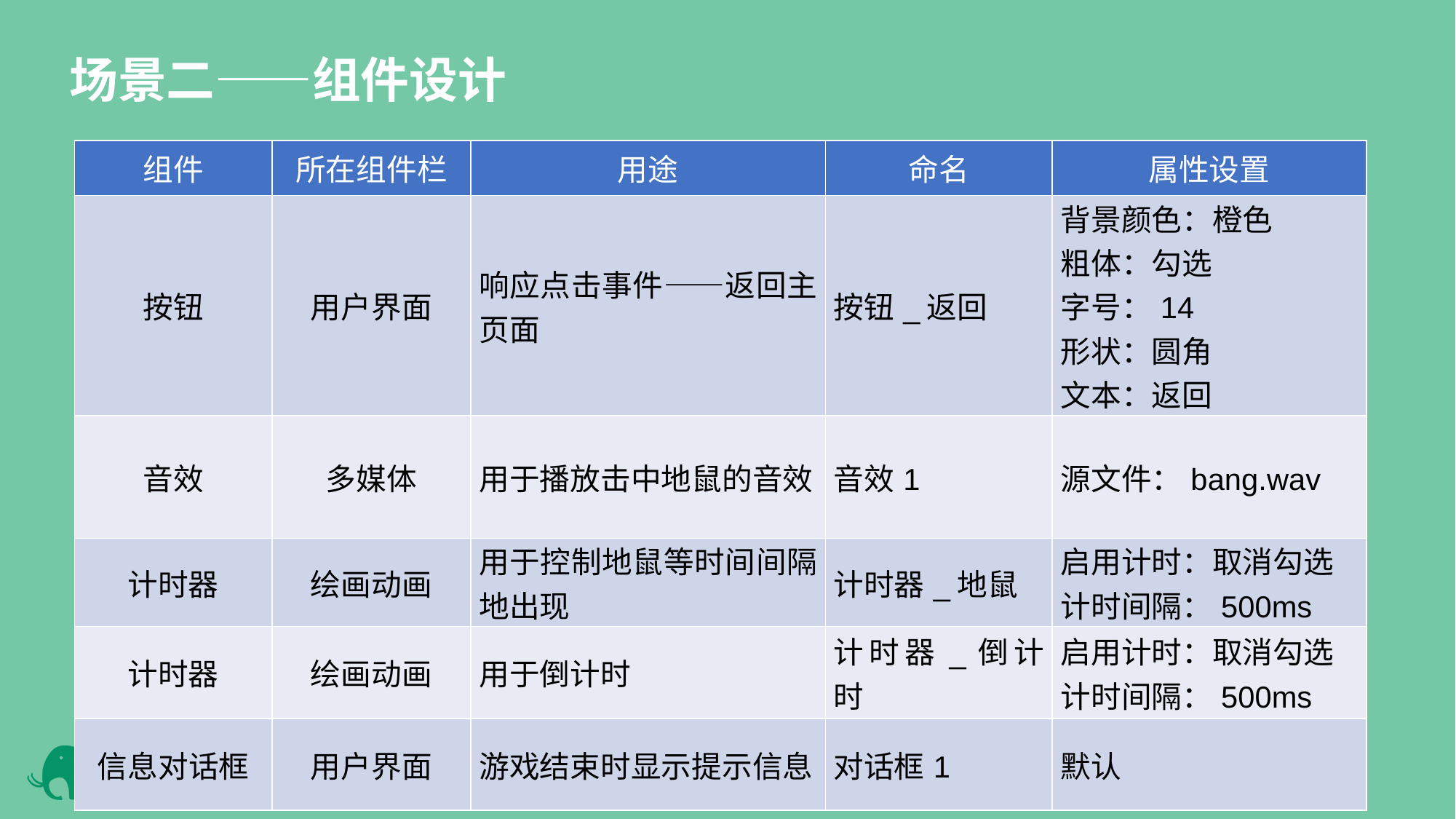

场景二——组件设计

| 组件 | 所在组件栏 | 用途 | 命名 | 属性设置 |
| --- | --- | --- | --- | --- |
| 按钮 | 用户界面 | 响应点击事件——返回主页面 | 按钮\_返回 | 背景颜色：橙色 粗体：勾选 字号：14 形状：圆角 文本：返回 |
| 音效 | 多媒体 | 用于播放击中地鼠的音效 | 音效1 | 源文件：bang.wav |
| 计时器 | 绘画动画 | 用于控制地鼠等时间间隔地出现 | 计时器\_地鼠 | 启用计时：取消勾选 计时间隔：500ms |
| 计时器 | 绘画动画 | 用于倒计时 | 计时器\_倒计时 | 启用计时：取消勾选 计时间隔：500ms |
| 信息对话框 | 用户界面 | 游戏结束时显示提示信息 | 对话框1 | 默认 |